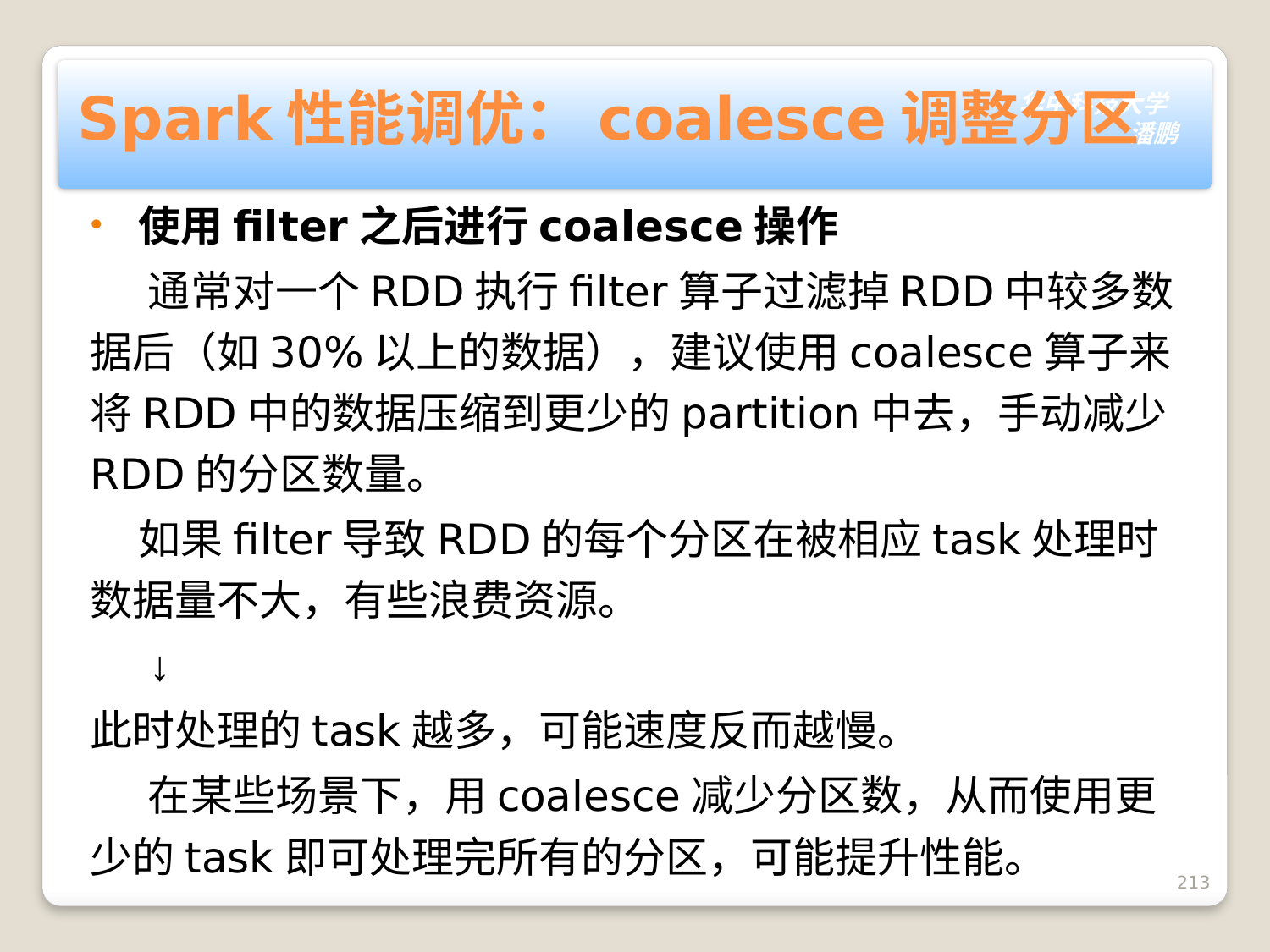

# Spark性能调优：coalesce调整分区
使用filter之后进行coalesce操作
     通常对一个RDD执行filter算子过滤掉RDD中较多数据后（如30%以上的数据），建议使用coalesce算子来将RDD中的数据压缩到更少的partition中去，手动减少RDD的分区数量。
    如果filter导致RDD的每个分区在被相应task处理时数据量不大，有些浪费资源。
     ↓
此时处理的task越多，可能速度反而越慢。
     在某些场景下，用coalesce减少分区数，从而使用更少的task即可处理完所有的分区，可能提升性能。

213